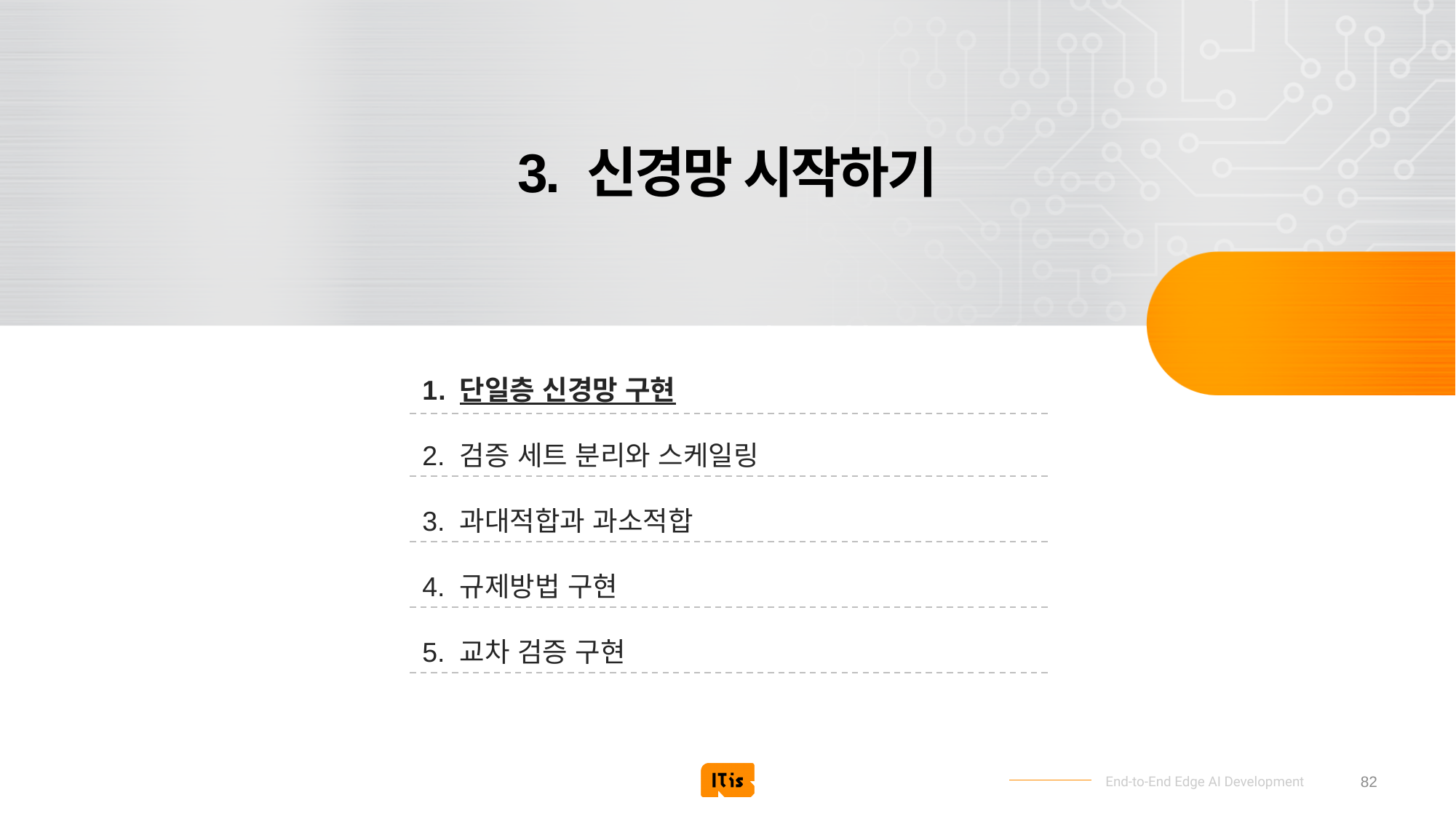

# 3. 신경망 시작하기
단일층 신경망 구현
검증 세트 분리와 스케일링
과대적합과 과소적합
규제방법 구현
교차 검증 구현

82